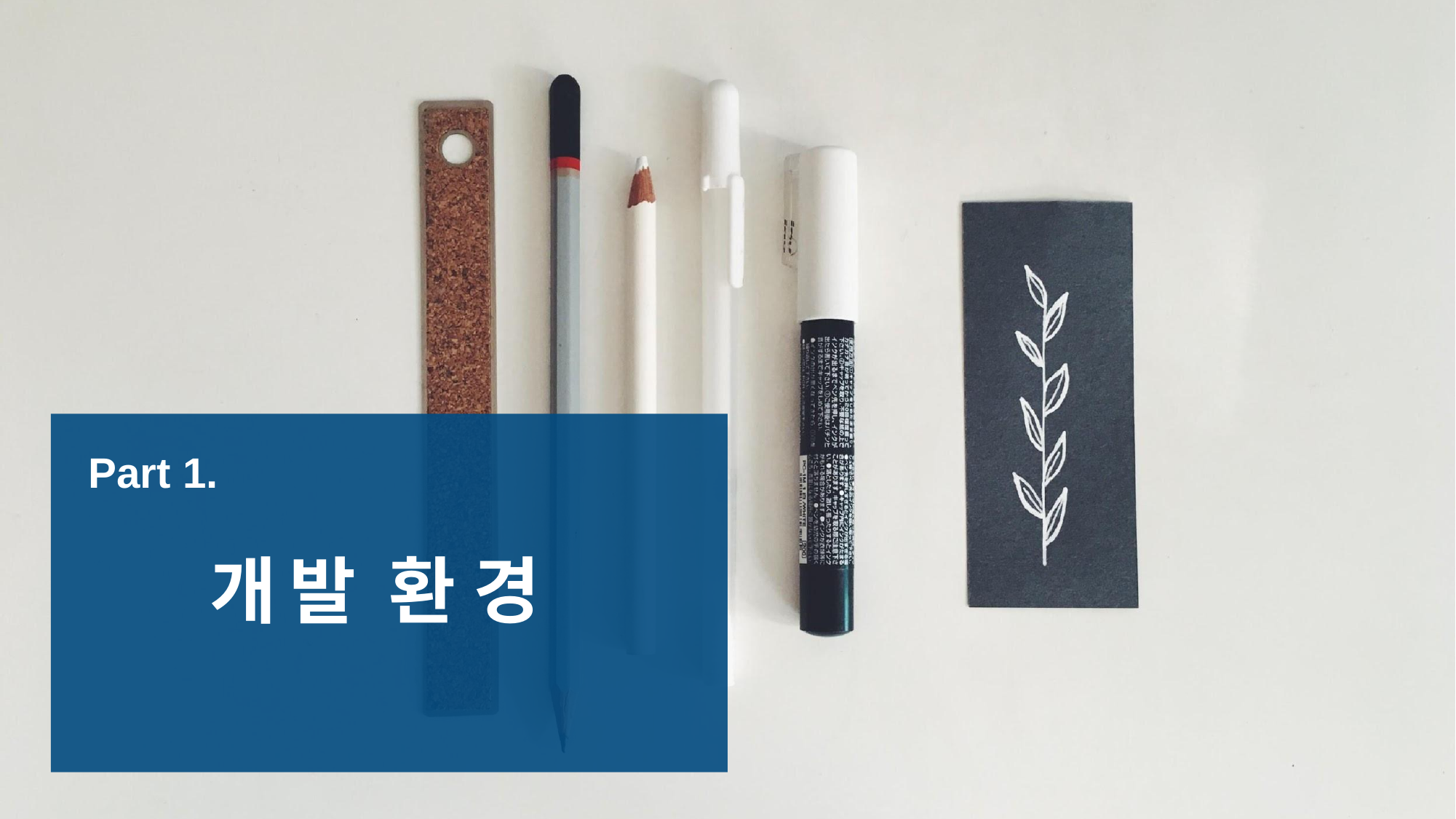

# Part 1.
개발 환경
ⓒSaebyeol Yu. Saebyeol’s PowerPoint